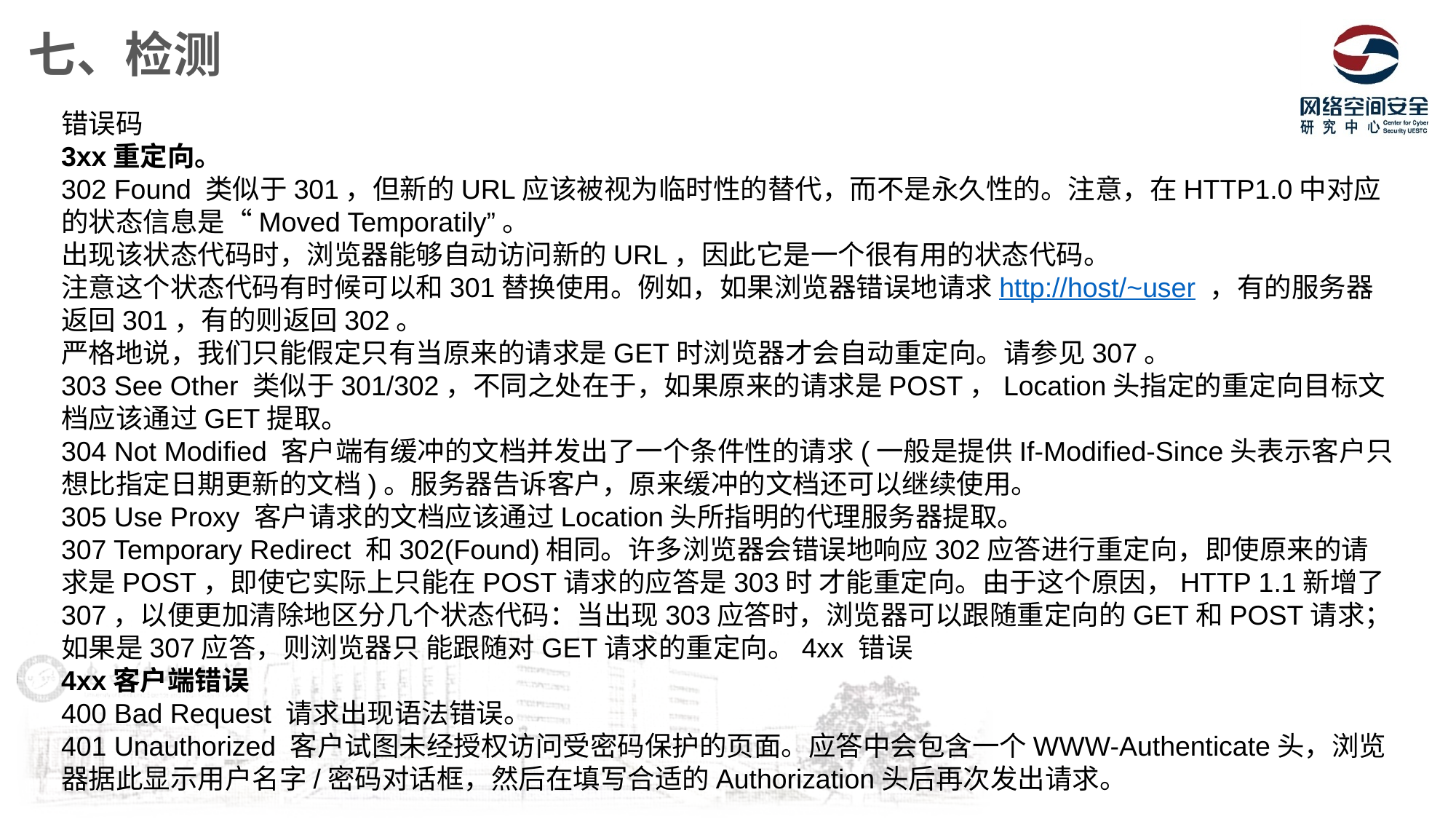

七、检测
错误码
3xx重定向。
302 Found 类似于301，但新的URL应该被视为临时性的替代，而不是永久性的。注意，在HTTP1.0中对应的状态信息是“Moved Temporatily”。
出现该状态代码时，浏览器能够自动访问新的URL，因此它是一个很有用的状态代码。
注意这个状态代码有时候可以和301替换使用。例如，如果浏览器错误地请求http://host/~user ，有的服务器返回301，有的则返回302。
严格地说，我们只能假定只有当原来的请求是GET时浏览器才会自动重定向。请参见307。
303 See Other 类似于301/302，不同之处在于，如果原来的请求是POST，Location头指定的重定向目标文档应该通过GET提取。
304 Not Modified 客户端有缓冲的文档并发出了一个条件性的请求(一般是提供If-Modified-Since头表示客户只想比指定日期更新的文档)。服务器告诉客户，原来缓冲的文档还可以继续使用。
305 Use Proxy 客户请求的文档应该通过Location头所指明的代理服务器提取。
307 Temporary Redirect 和302(Found)相同。许多浏览器会错误地响应302应答进行重定向，即使原来的请求是POST，即使它实际上只能在POST请求的应答是303时 才能重定向。由于这个原因，HTTP 1.1新增了307，以便更加清除地区分几个状态代码：当出现303应答时，浏览器可以跟随重定向的GET和POST请求；如果是307应答，则浏览器只 能跟随对GET请求的重定向。4xx 错误
4xx客户端错误
400 Bad Request 请求出现语法错误。
401 Unauthorized 客户试图未经授权访问受密码保护的页面。应答中会包含一个WWW-Authenticate头，浏览器据此显示用户名字/密码对话框，然后在填写合适的Authorization头后再次发出请求。